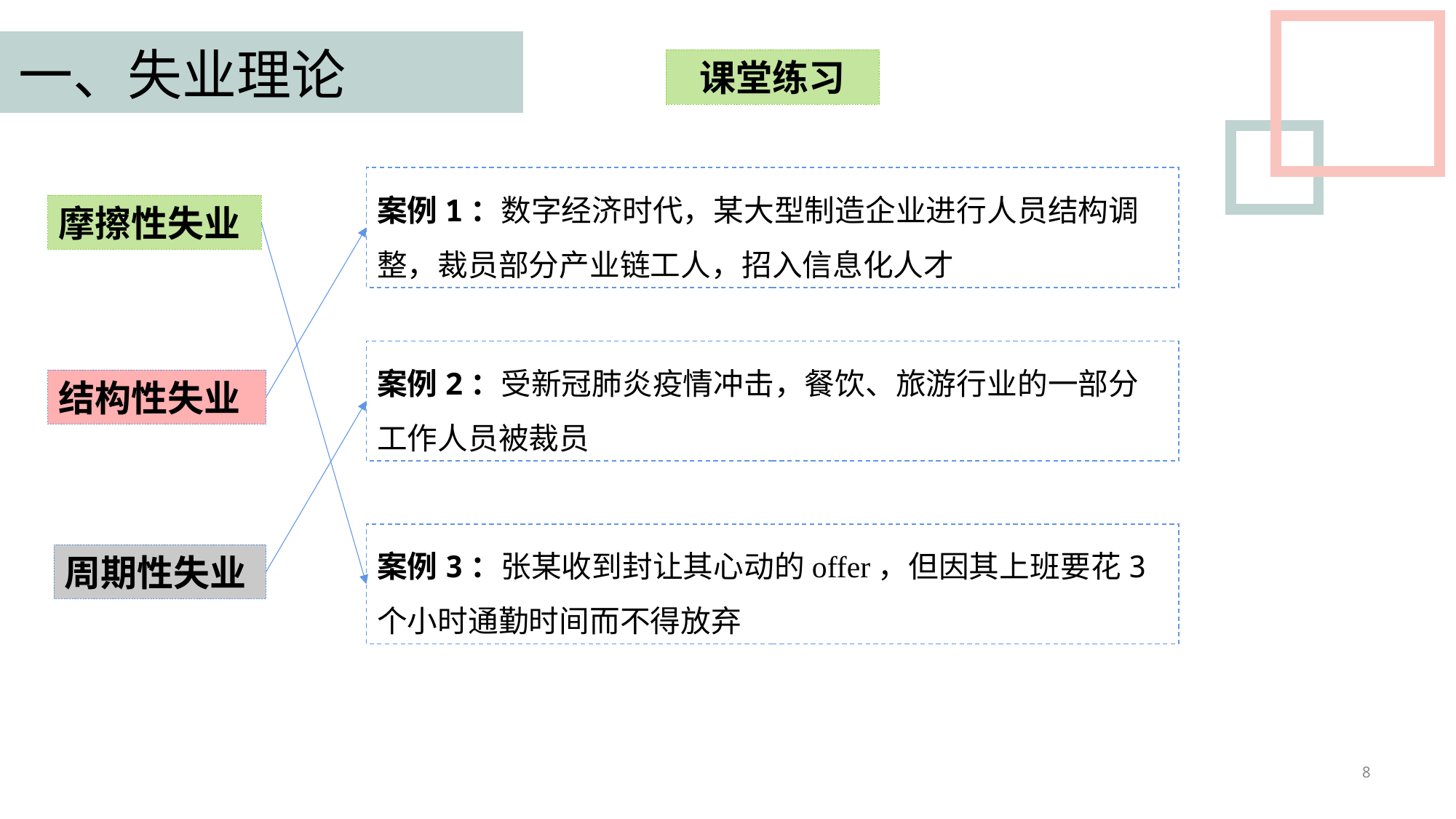

一、失业理论
课堂练习

案例1：数字经济时代，某大型制造企业进行人员结构调整，裁员部分产业链工人，招入信息化人才
摩擦性失业
案例2：受新冠肺炎疫情冲击，餐饮、旅游行业的一部分工作人员被裁员
结构性失业
案例3：张某收到封让其心动的offer，但因其上班要花3个小时通勤时间而不得放弃
周期性失业
8